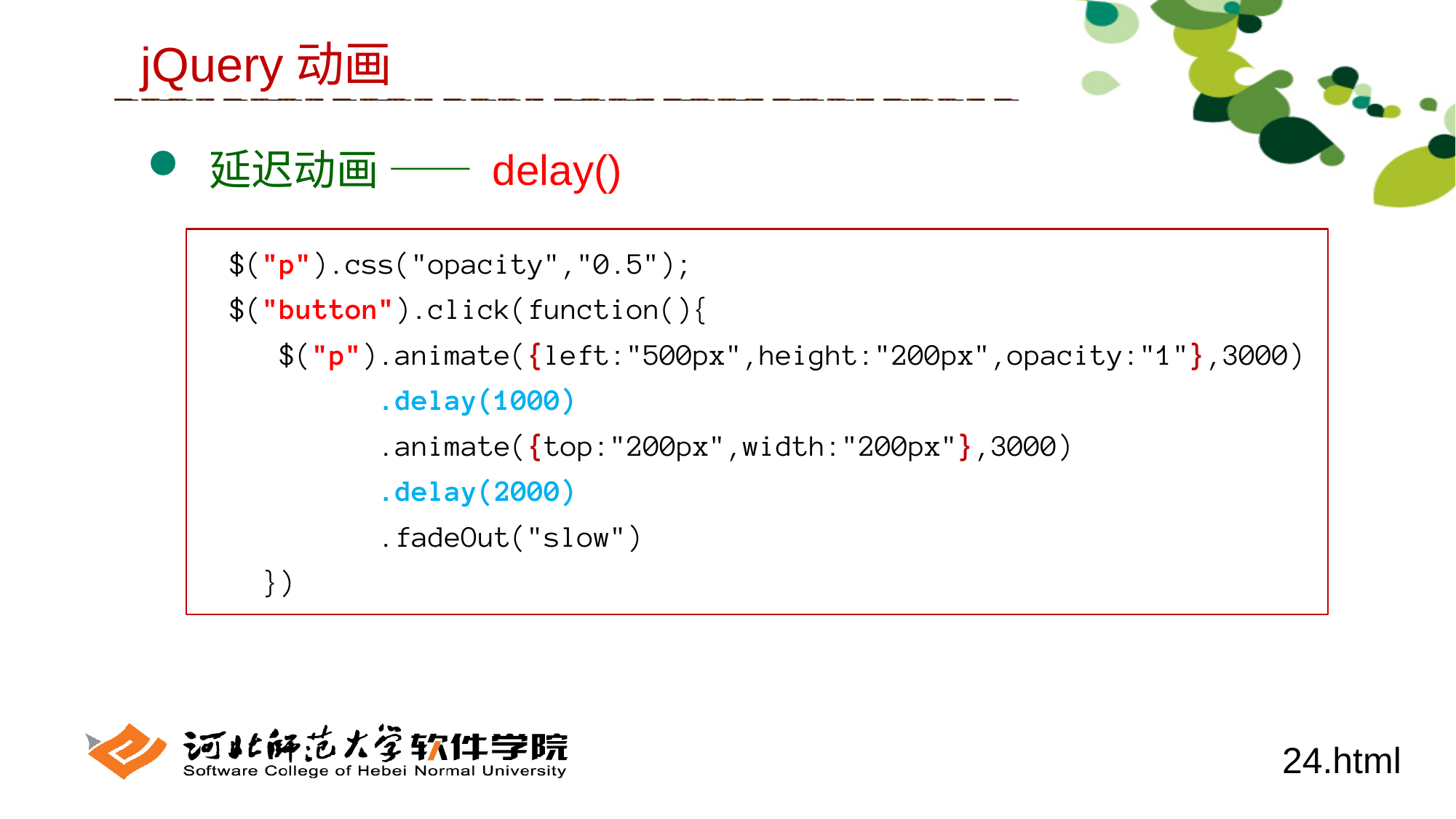

jQuery动画
 延迟动画 —— delay()

  $("p").css("opacity","0.5");
  $("button").click(function(){
     $("p").animate({left:"500px",height:"200px",opacity:"1"},3000)
           .delay(1000)
           .animate({top:"200px",width:"200px"},3000)
           .delay(2000)
           .fadeOut("slow")
    })

24.html